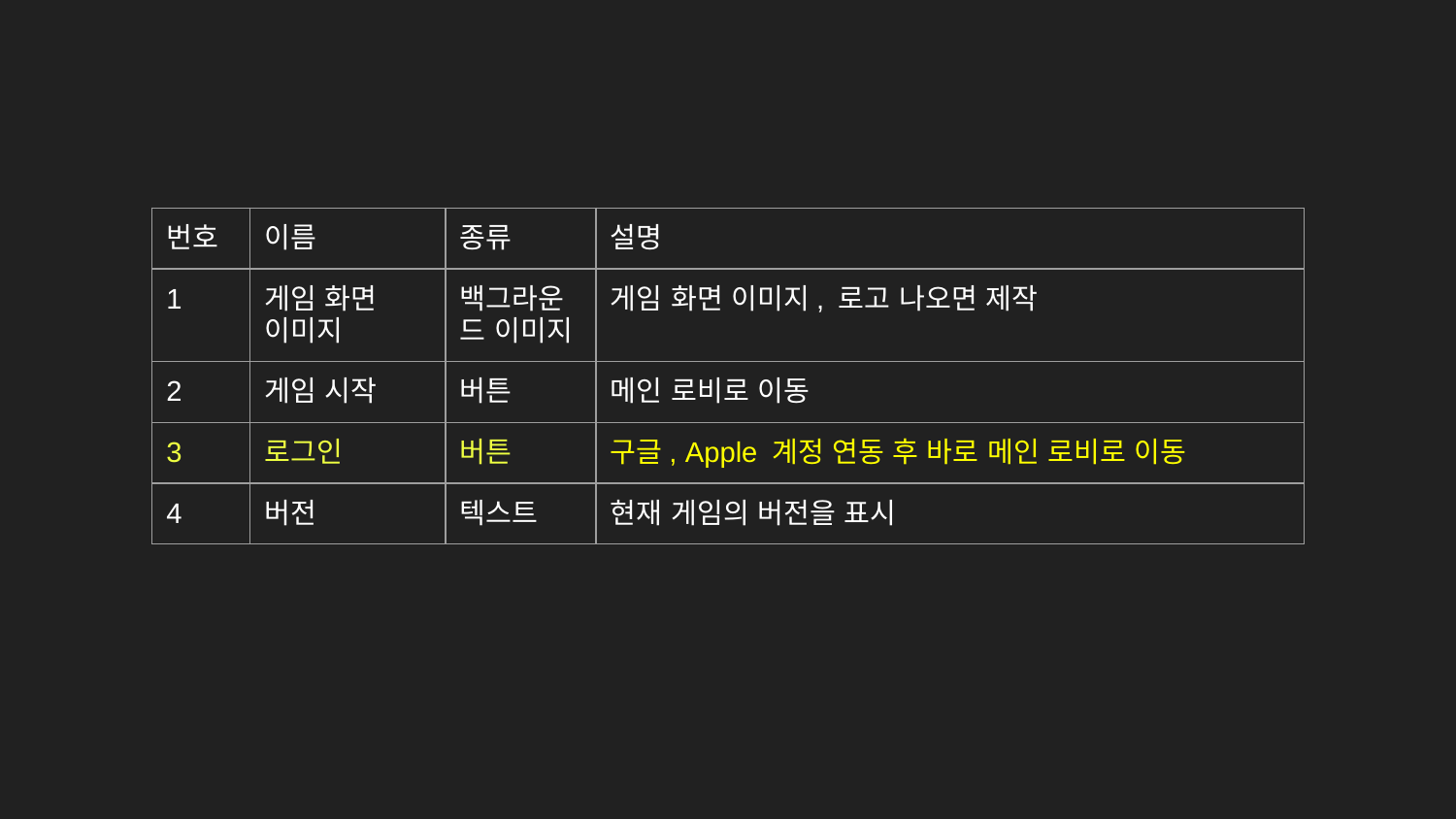

| 번호 | 이름 | 종류 | 설명 |
| --- | --- | --- | --- |
| 1 | 게임 화면 이미지 | 백그라운드 이미지 | 게임 화면 이미지, 로고 나오면 제작 |
| 2 | 게임 시작 | 버튼 | 메인 로비로 이동 |
| 3 | 로그인 | 버튼 | 구글, Apple 계정 연동 후 바로 메인 로비로 이동 |
| 4 | 버전 | 텍스트 | 현재 게임의 버전을 표시 |